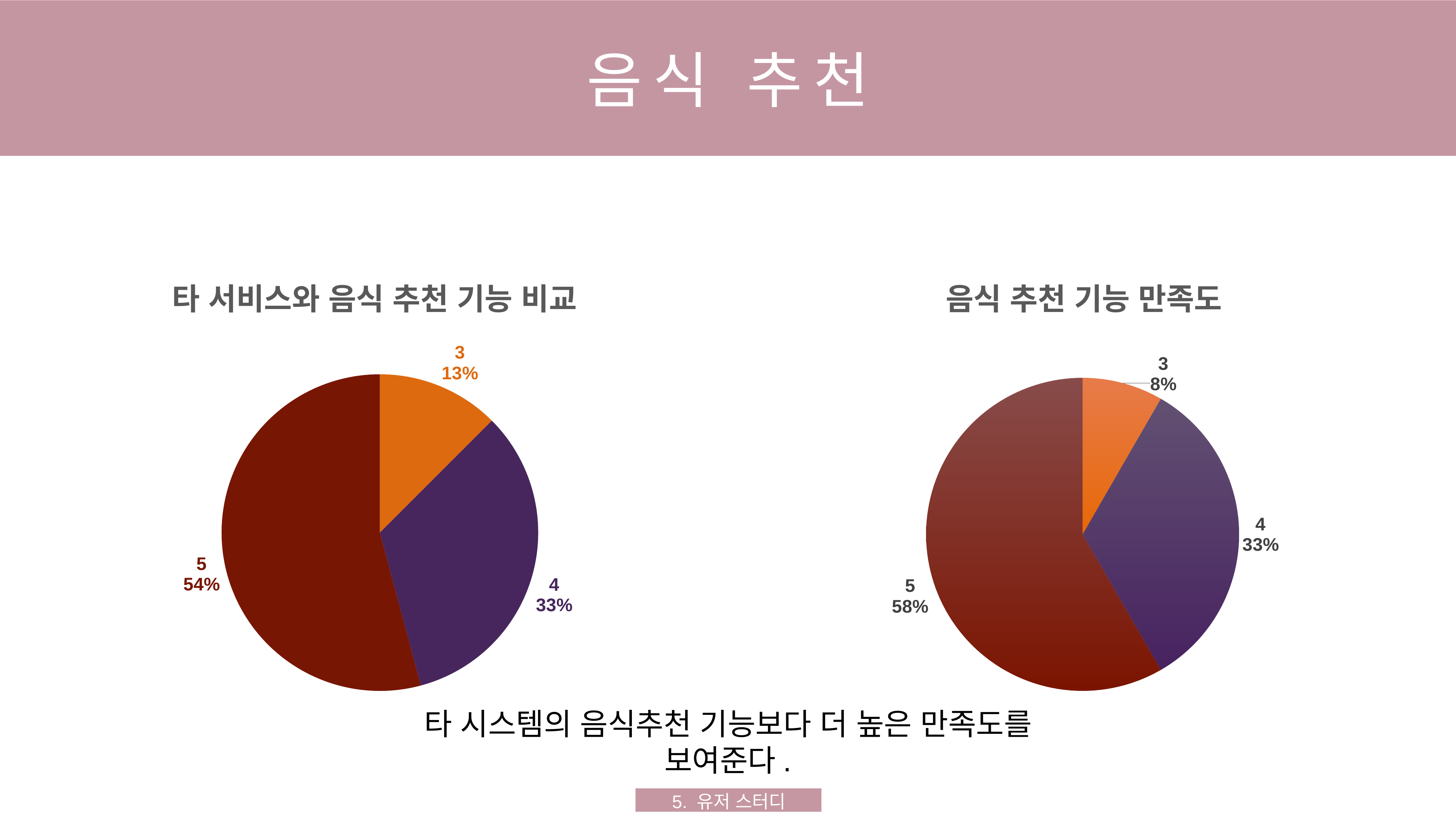

음식 추천

### Chart: 타 서비스와 음식 추천 기능 비교

| Category |  |
|---|---|

### Chart: 음식 추천 기능 만족도

| Category |  |
|---|---|
타 시스템의 음식추천 기능보다 더 높은 만족도를 보여준다.
5. 유저 스터디